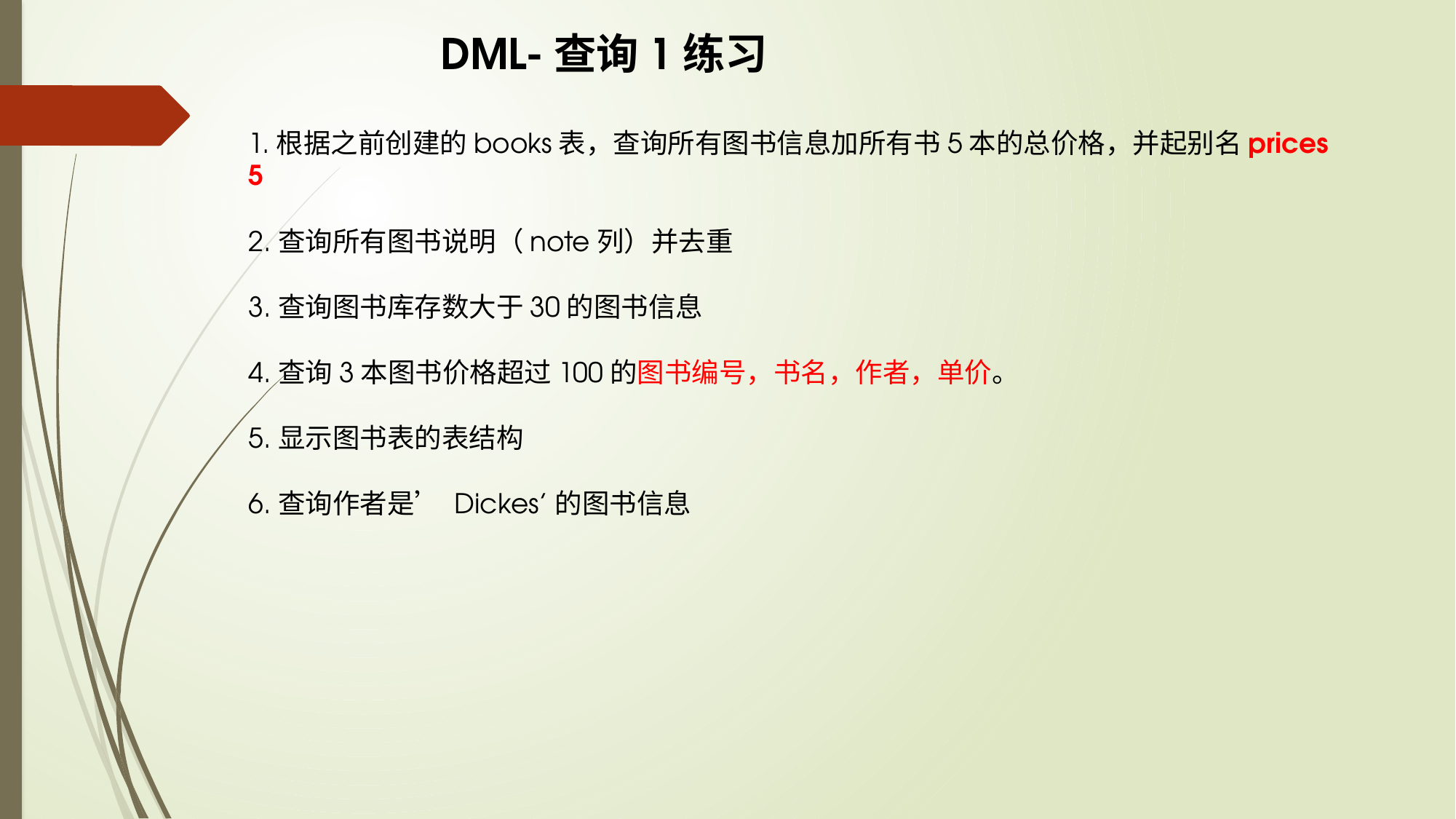

DML-查询1练习
1.根据之前创建的books表，查询所有图书信息加所有书5本的总价格，并起别名prices 5

2.查询所有图书说明（note列）并去重

3.查询图书库存数大于30的图书信息

4.查询3本图书价格超过100的图书编号，书名，作者，单价。

5.显示图书表的表结构

6.查询作者是’ Dickes’的图书信息